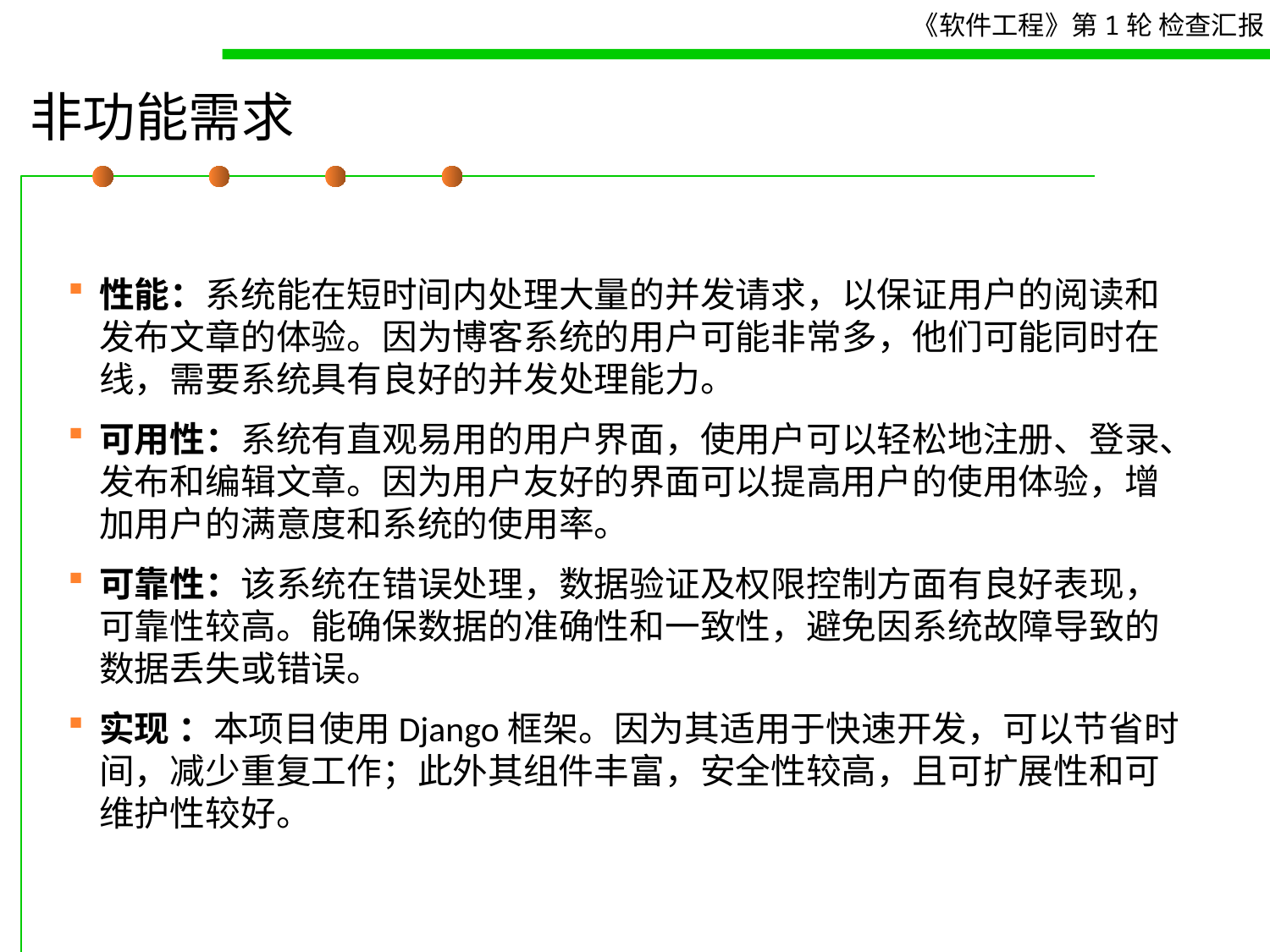

# 非功能需求

性能：系统能在短时间内处理大量的并发请求，以保证用户的阅读和发布文章的体验。因为博客系统的用户可能非常多，他们可能同时在线，需要系统具有良好的并发处理能力。
可用性：系统有直观易用的用户界面，使用户可以轻松地注册、登录、发布和编辑文章。因为用户友好的界面可以提高用户的使用体验，增加用户的满意度和系统的使用率。
可靠性：该系统在错误处理，数据验证及权限控制方面有良好表现，可靠性较高。能确保数据的准确性和一致性，避免因系统故障导致的数据丢失或错误。
实现 ：本项目使用Django框架。因为其适用于快速开发，可以节省时间，减少重复工作；此外其组件丰富，安全性较高，且可扩展性和可维护性较好。